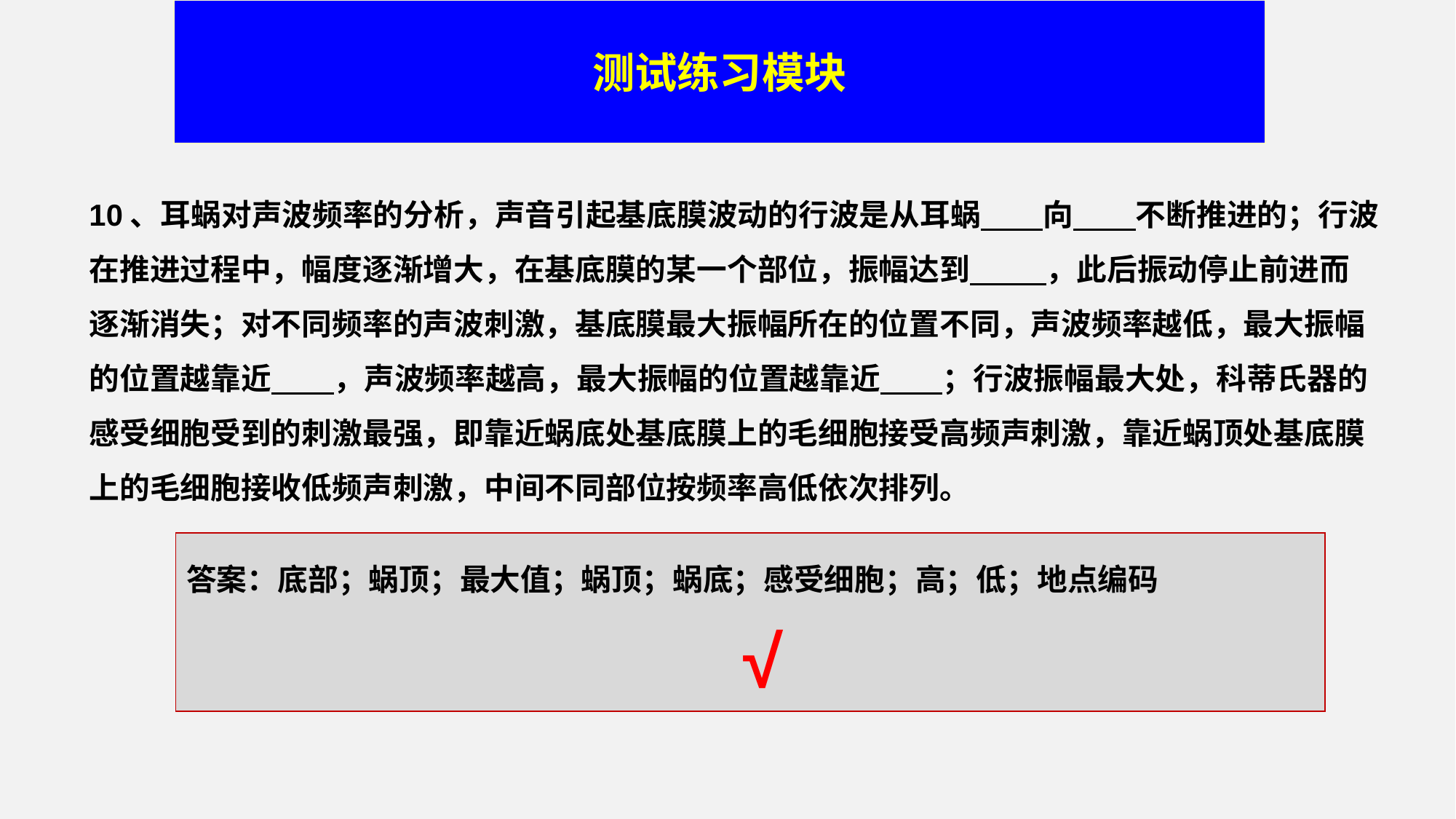

测试练习模块
10、耳蜗对声波频率的分析，声音引起基底膜波动的行波是从耳蜗         向         不断推进的；行波在推进过程中，幅度逐渐增大，在基底膜的某一个部位，振幅达到           ，此后振动停止前进而逐渐消失；对不同频率的声波刺激，基底膜最大振幅所在的位置不同，声波频率越低，最大振幅的位置越靠近         ，声波频率越高，最大振幅的位置越靠近         ；行波振幅最大处，科蒂氏器的感受细胞受到的刺激最强，即靠近蜗底处基底膜上的毛细胞接受高频声刺激，靠近蜗顶处基底膜上的毛细胞接收低频声刺激，中间不同部位按频率高低依次排列。
答案：底部；蜗顶；最大值；蜗顶；蜗底；感受细胞；高；低；地点编码
   √